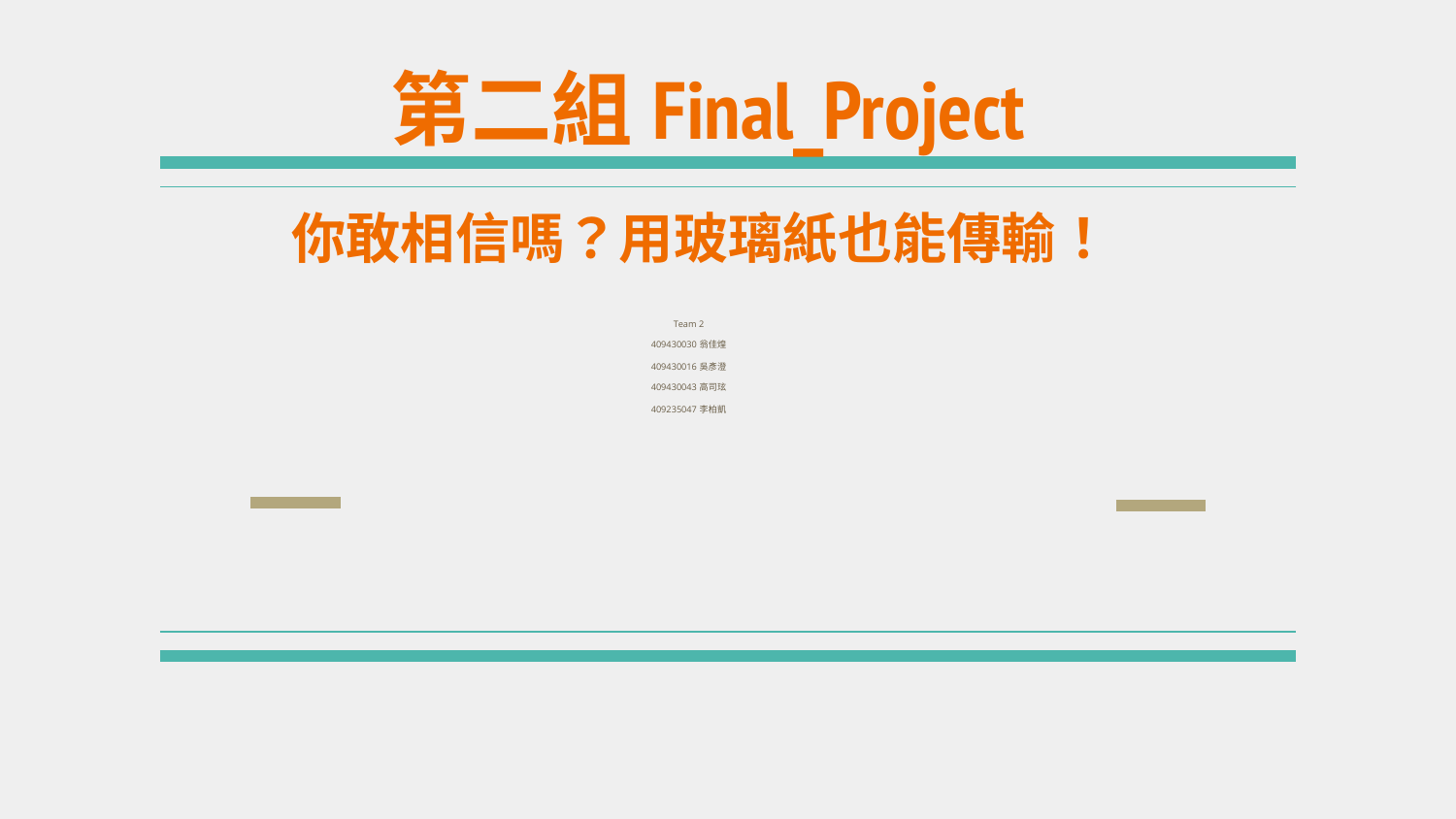

# 第二組Final_Project
你敢相信嗎？用玻璃紙也能傳輸！
Team 2

409430030 翁佳煌

409430016 吳彥澄

409430043 高司玹

409235047 李柏凱